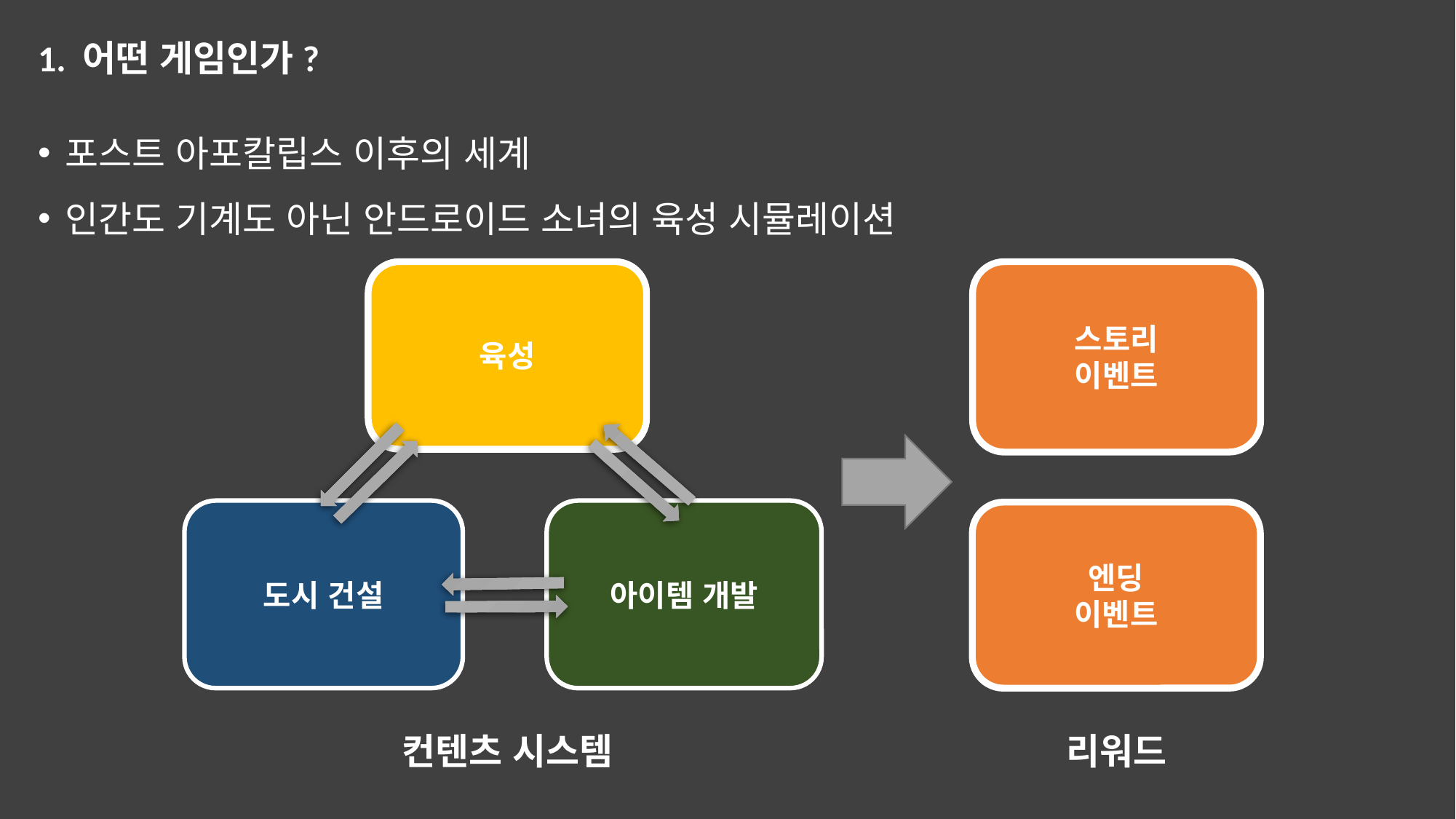

1. 어떤 게임인가?
포스트 아포칼립스 이후의 세계
인간도 기계도 아닌 안드로이드 소녀의 육성 시뮬레이션
육성
스토리
이벤트
엔딩
이벤트

도시 건설
아이템 개발

컨텐츠 시스템
리워드